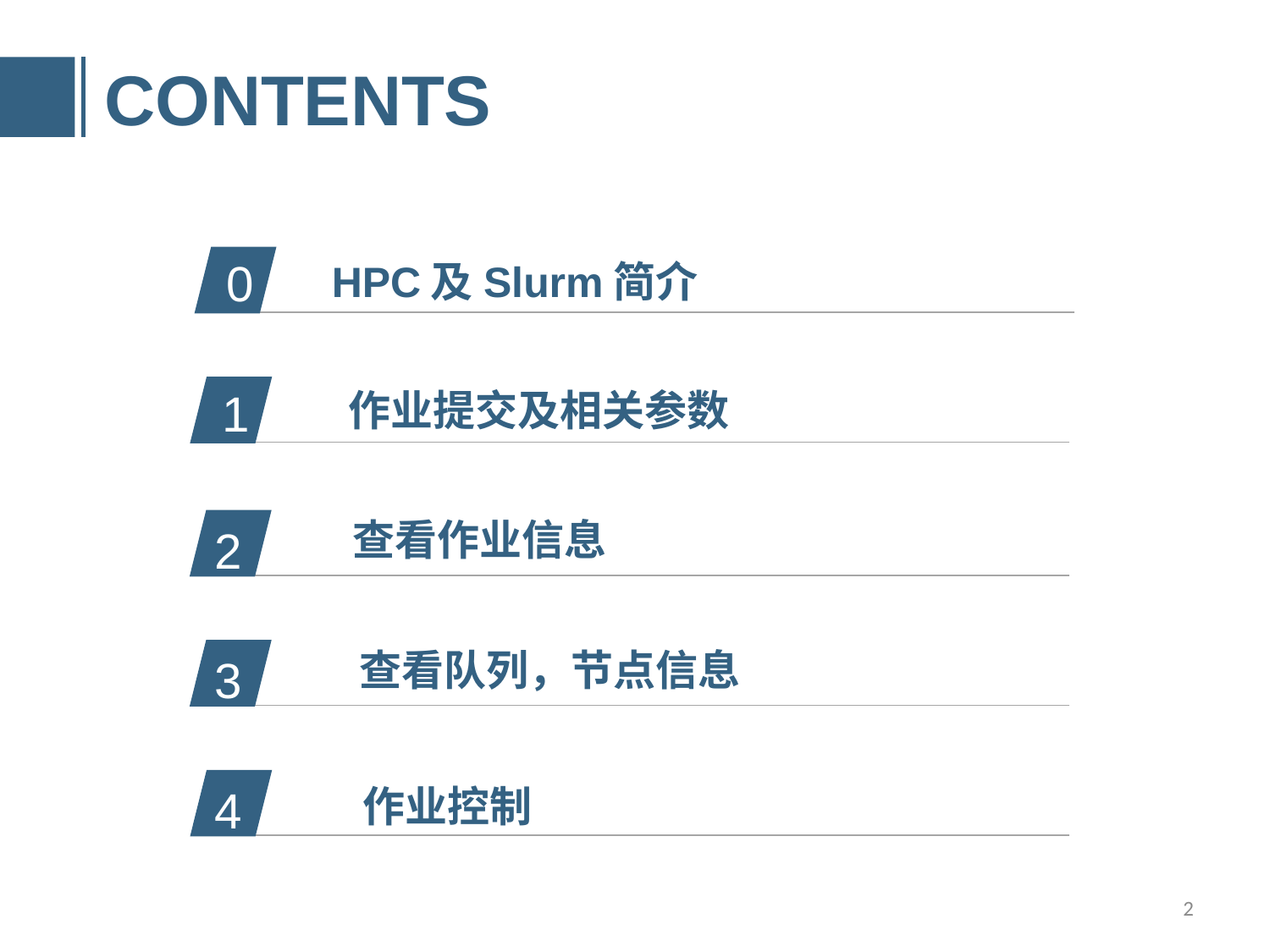

CONTENTS

0

HPC及Slurm简介
1

作业提交及相关参数
查看作业信息

2
查看队列，节点信息

3

4
作业控制
2